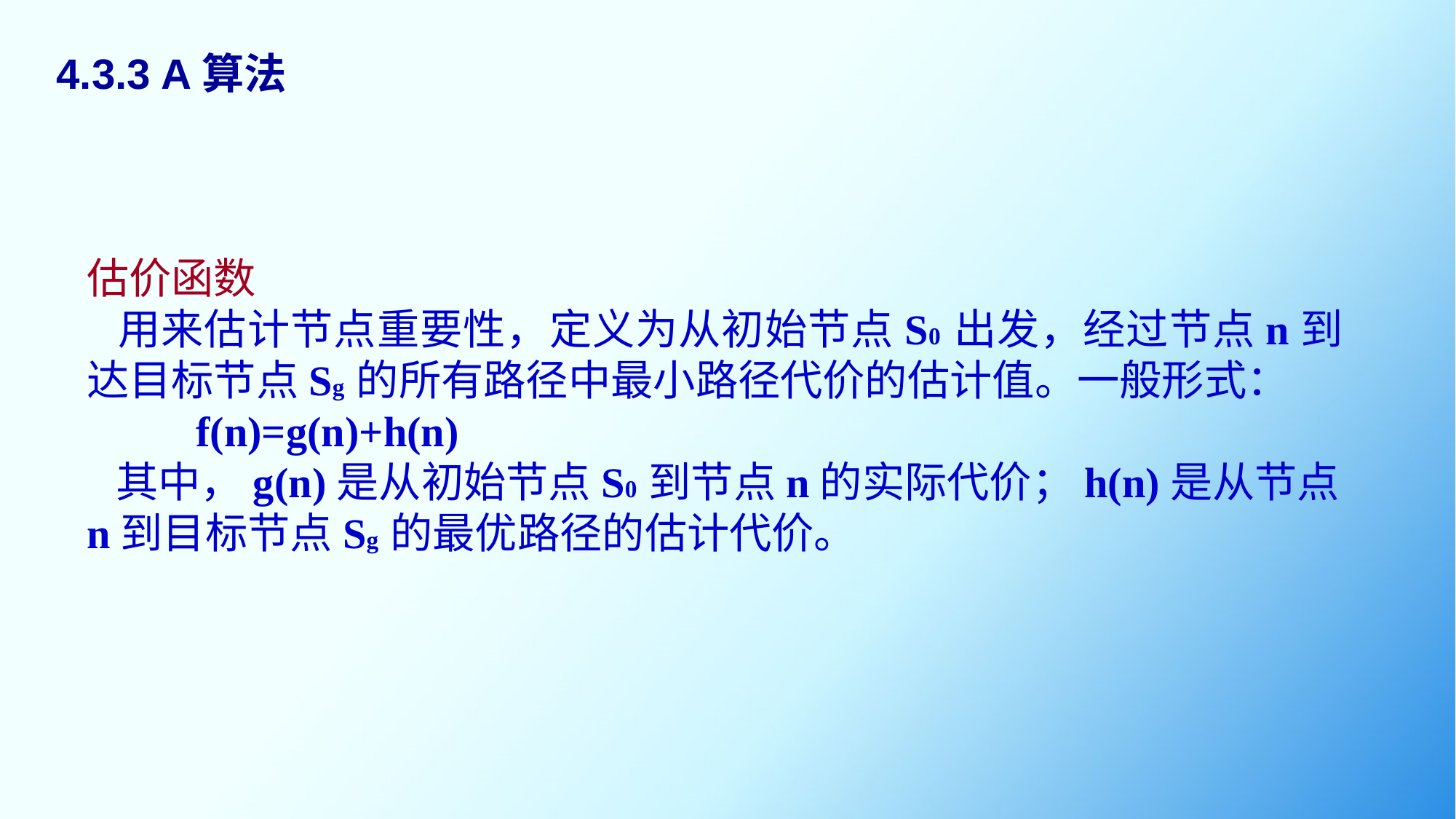

4.3.3 A算法
估价函数
  用来估计节点重要性，定义为从初始节点S0 出发，经过节点n到达目标节点Sg 的所有路径中最小路径代价的估计值。一般形式：
	f(n)=g(n)+h(n)
  其中，g(n)是从初始节点S0 到节点n的实际代价；h(n)是从节点n到目标节点Sg 的最优路径的估计代价。